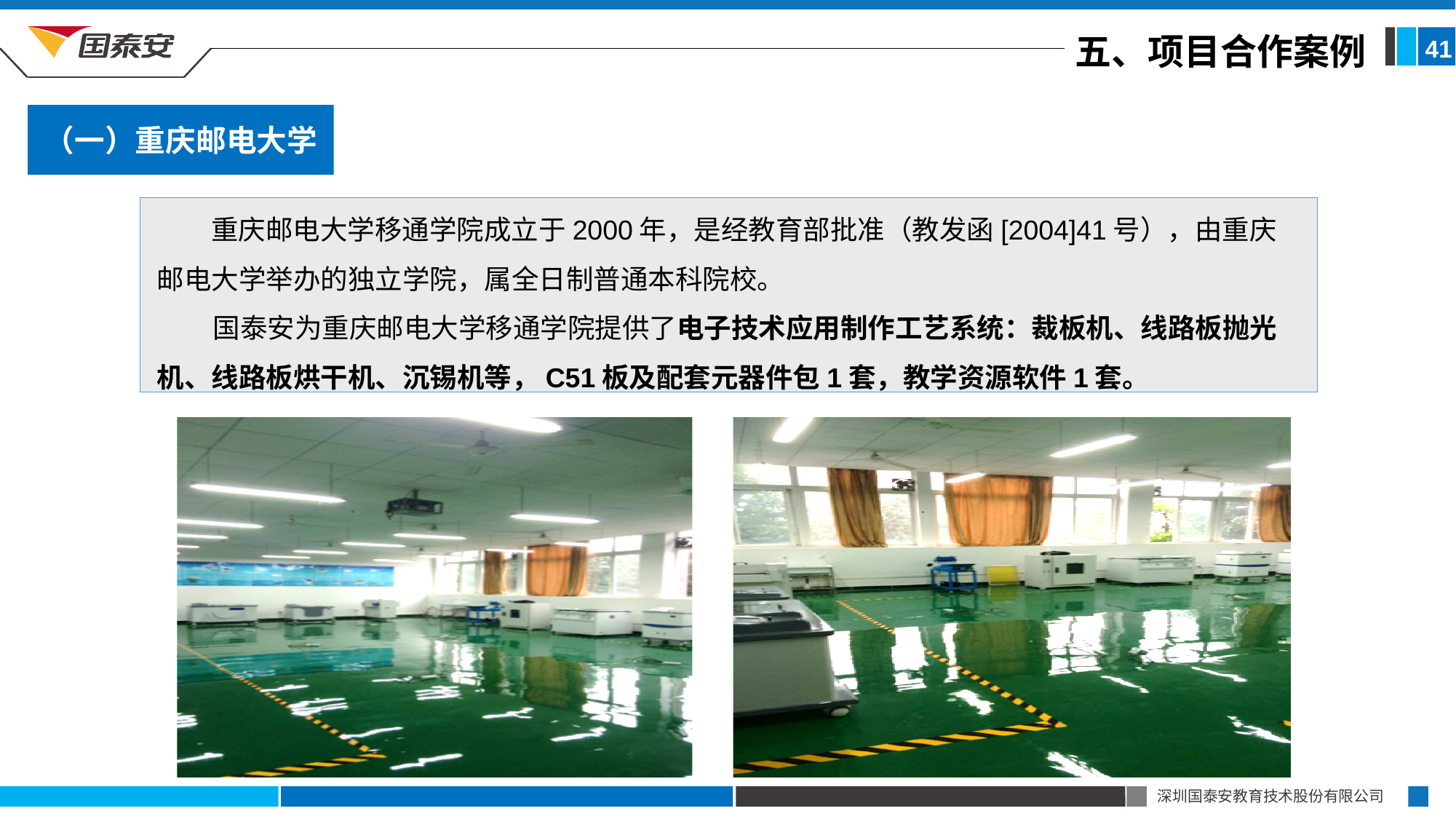

五、项目合作案例
41
（一）重庆邮电大学
 重庆邮电大学移通学院成立于2000年，是经教育部批准（教发函[2004]41号），由重庆邮电大学举办的独立学院，属全日制普通本科院校。
 国泰安为重庆邮电大学移通学院提供了电子技术应用制作工艺系统：裁板机、线路板抛光机、线路板烘干机、沉锡机等，C51板及配套元器件包1套，教学资源软件1套。